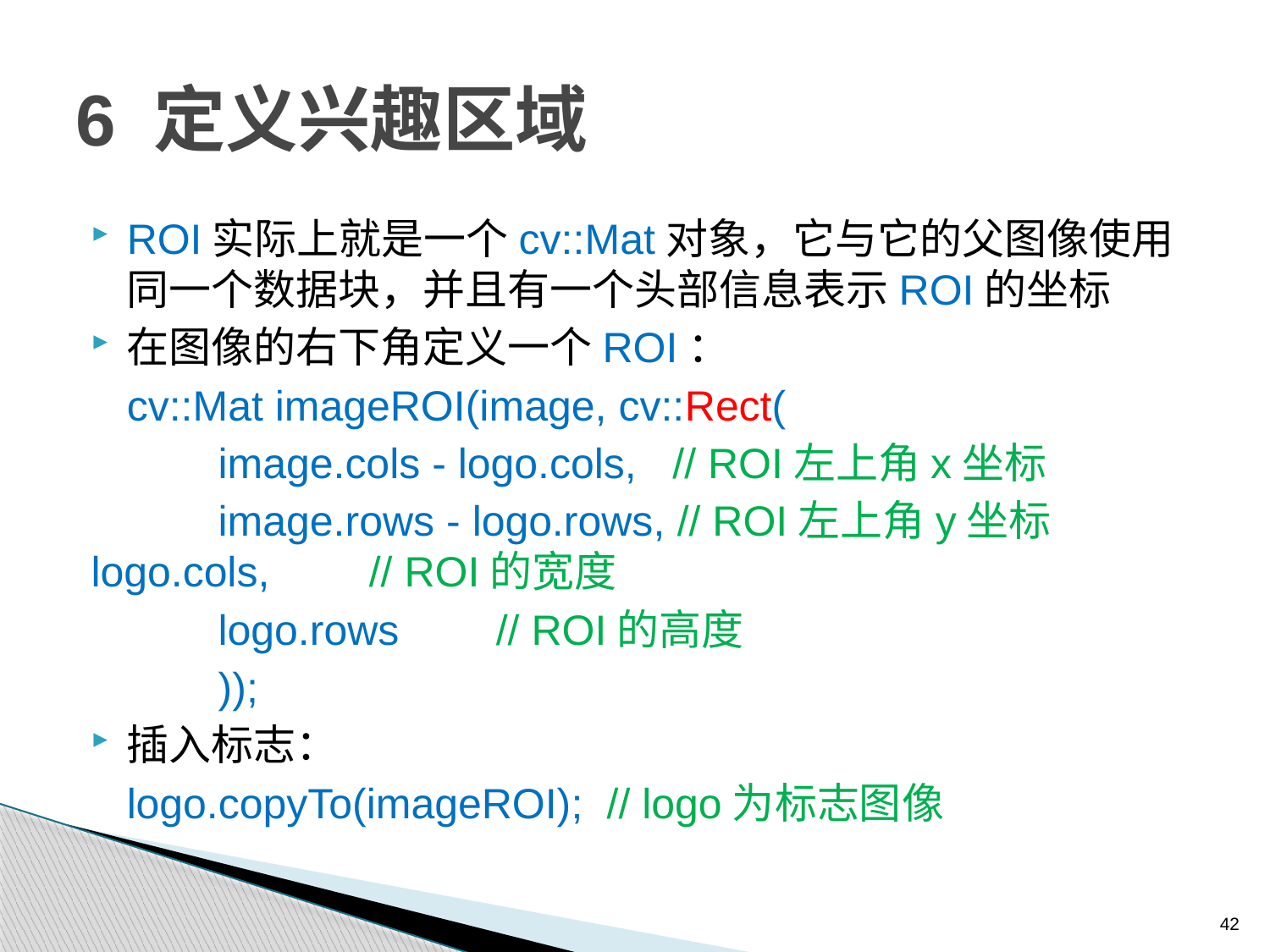

# 6 定义兴趣区域
ROI实际上就是一个cv::Mat对象，它与它的父图像使用同一个数据块，并且有一个头部信息表示ROI的坐标
在图像的右下角定义一个ROI：
   cv::Mat imageROI(image, cv::Rect(
	image.cols - logo.cols,   // ROI左上角x坐标
	image.rows - logo.rows, // ROI左上角y坐标	logo.cols,	  // ROI的宽度
	logo.rows	  // ROI的高度
	));
插入标志：
   logo.copyTo(imageROI);  // logo为标志图像
42